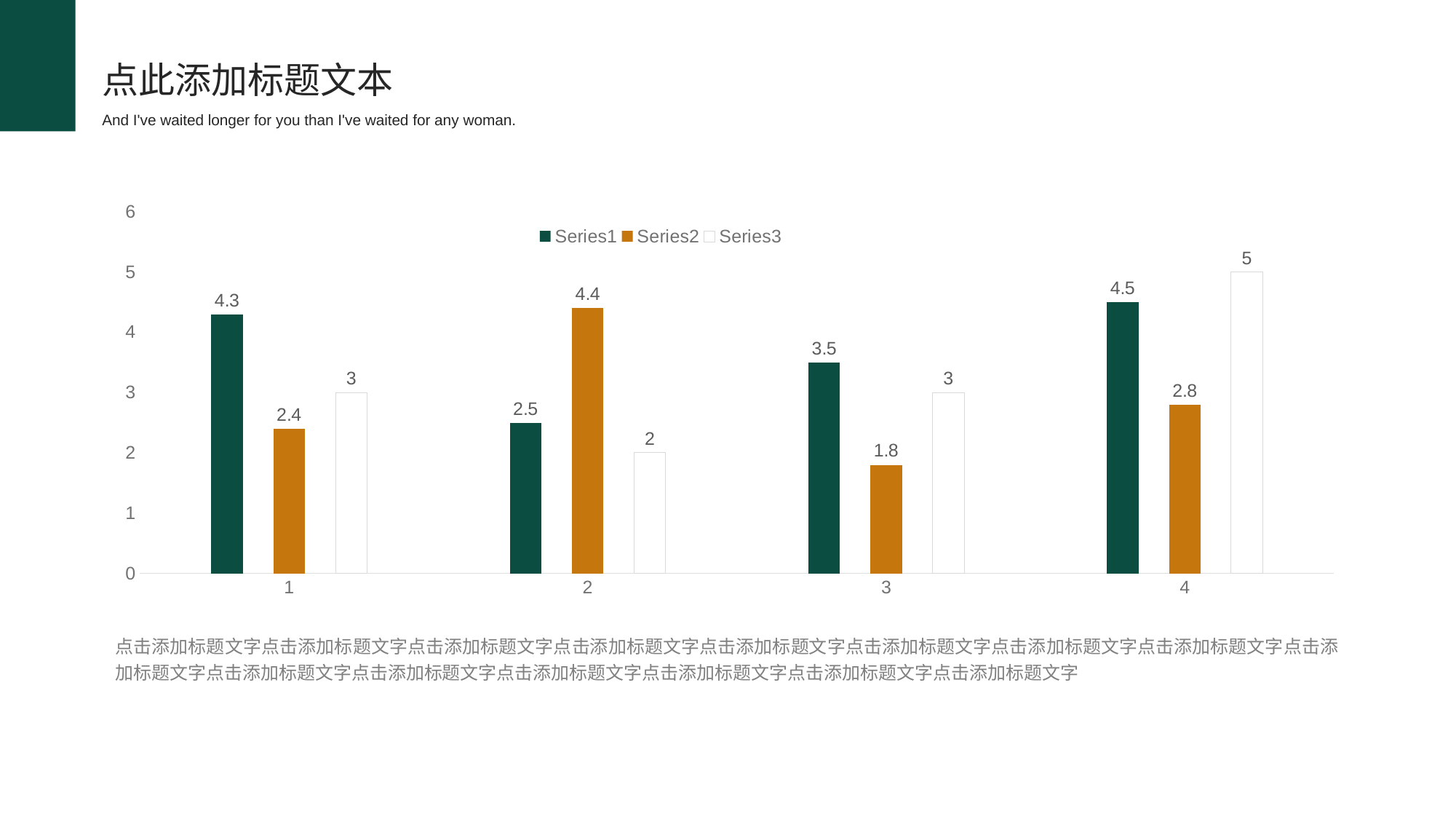

点此添加标题文本
And I've waited longer for you than I've waited for any woman.

### Chart

| Category |  |  |  |
|---|---|---|---|
点击添加标题文字点击添加标题文字点击添加标题文字点击添加标题文字点击添加标题文字点击添加标题文字点击添加标题文字点击添加标题文字点击添加标题文字点击添加标题文字点击添加标题文字点击添加标题文字点击添加标题文字点击添加标题文字点击添加标题文字